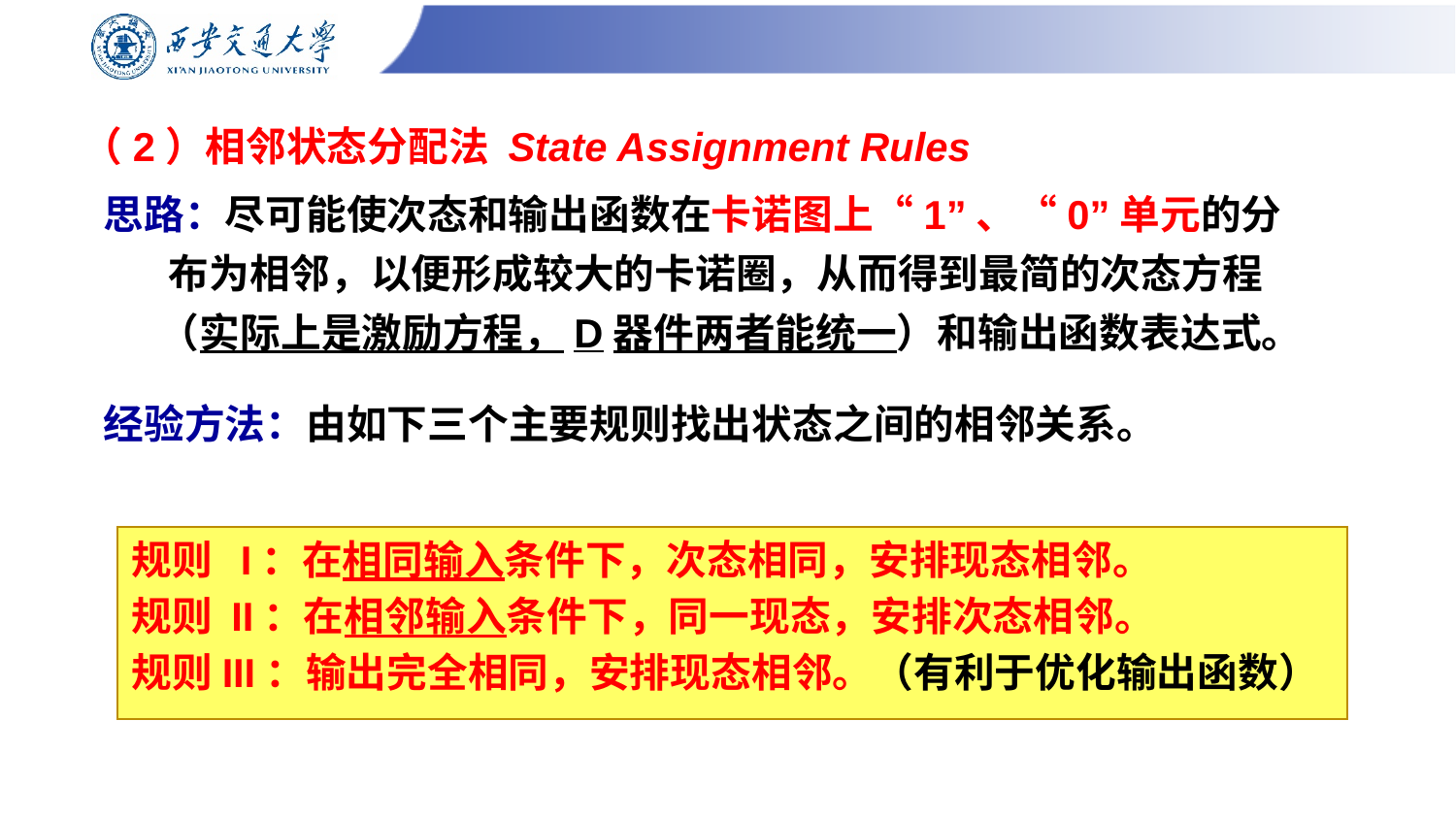

# （2）相邻状态分配法 State Assignment Rules
思路：尽可能使次态和输出函数在卡诺图上“1”、“0”单元的分
      布为相邻，以便形成较大的卡诺圈，从而得到最简的次态方程
     （实际上是激励方程，D器件两者能统一）和输出函数表达式。

经验方法：由如下三个主要规则找出状态之间的相邻关系。
规则  I：在相同输入条件下，次态相同，安排现态相邻。
规则 II：在相邻输入条件下，同一现态，安排次态相邻。
规则III：输出完全相同，安排现态相邻。（有利于优化输出函数）